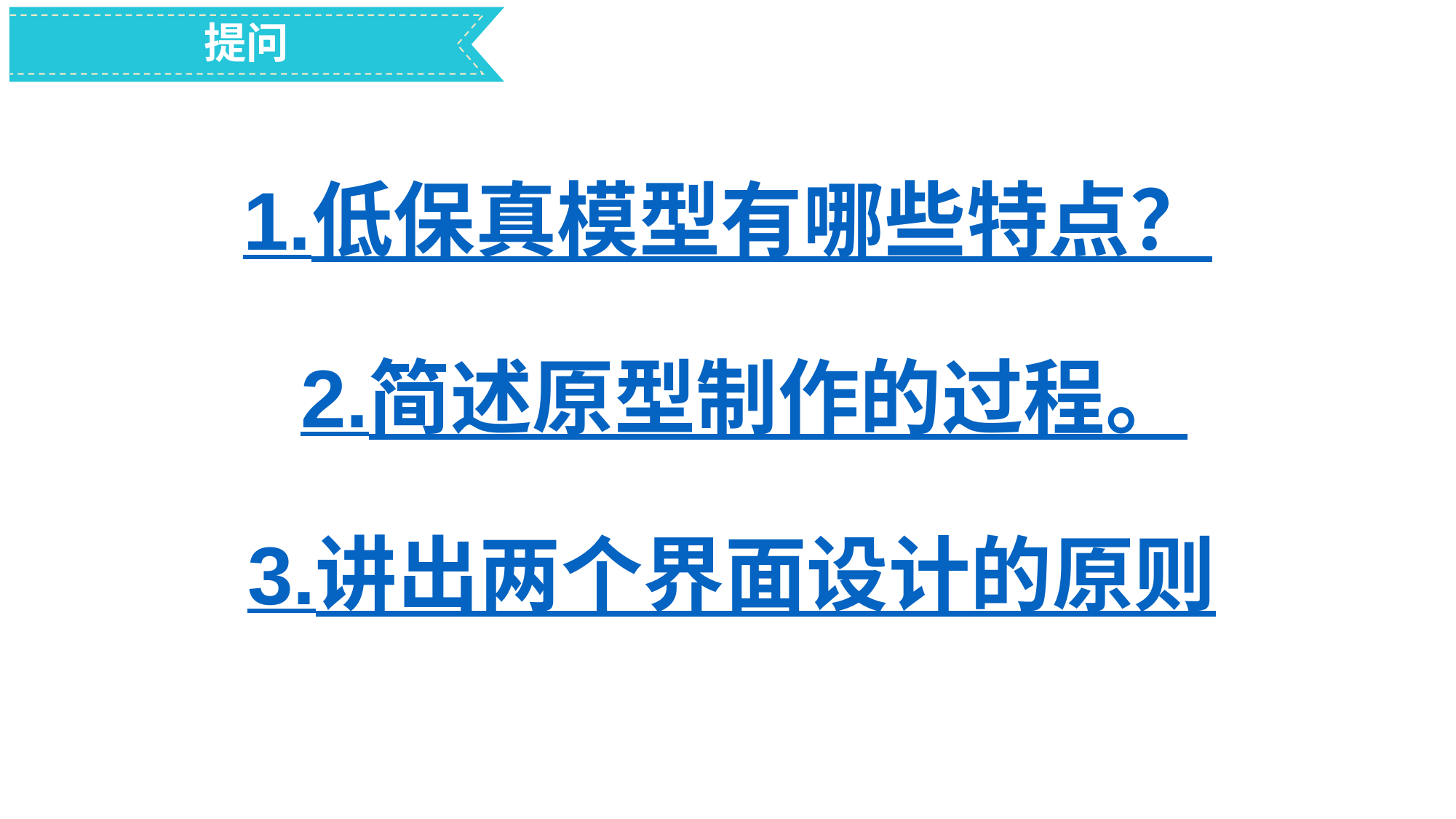

提问
1.低保真模型有哪些特点？
2.简述原型制作的过程。
3.讲出两个界面设计的原则